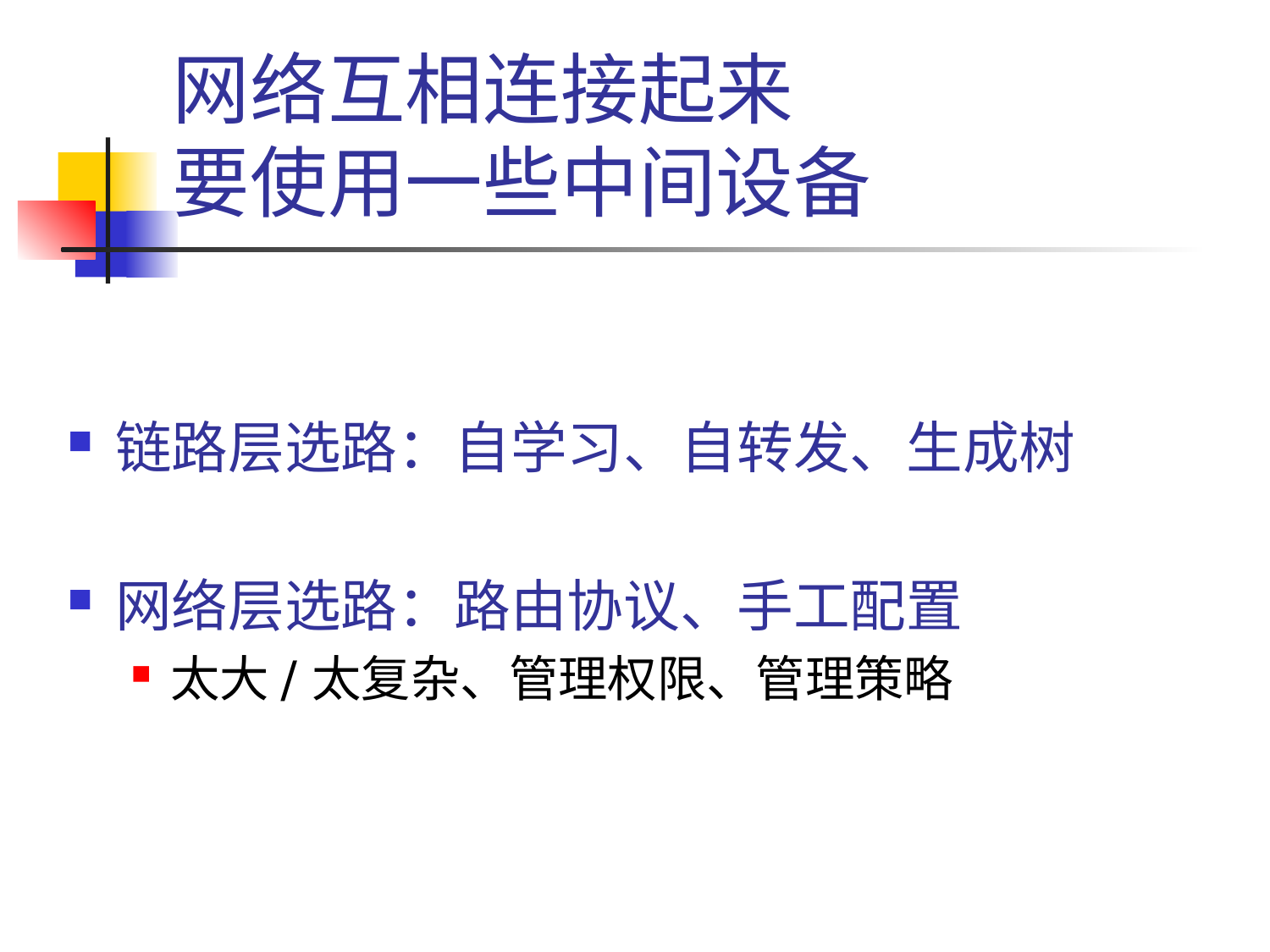

# 网络互相连接起来 要使用一些中间设备
链路层选路：自学习、自转发、生成树

网络层选路：路由协议、手工配置
太大/太复杂、管理权限、管理策略